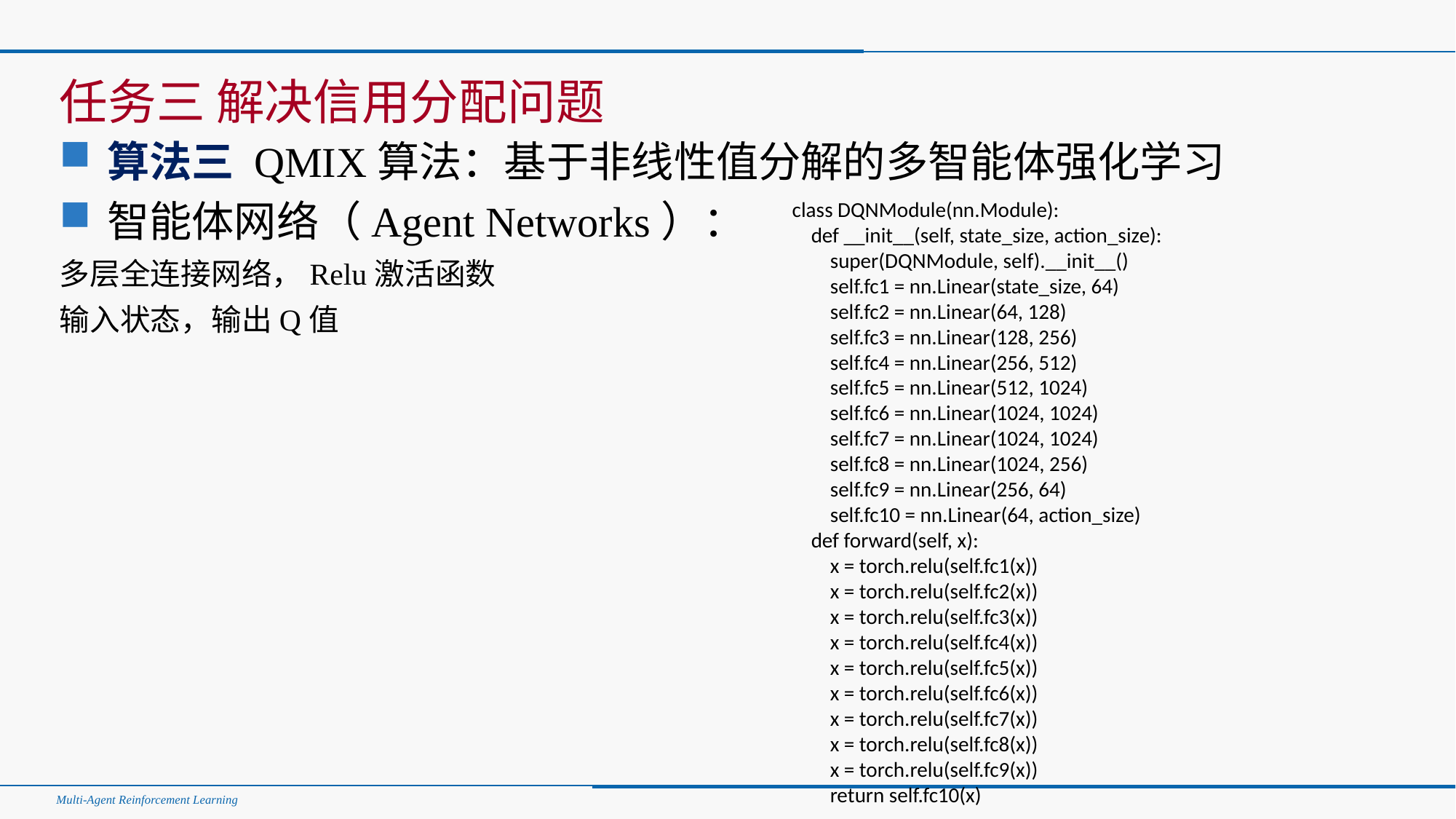

#
任务三 解决信用分配问题
算法三 QMIX算法：基于非线性值分解的多智能体强化学习
智能体网络（Agent Networks）：
多层全连接网络，Relu激活函数
输入状态，输出Q值
class DQNModule(nn.Module):
    def __init__(self, state_size, action_size):
        super(DQNModule, self).__init__()
        self.fc1 = nn.Linear(state_size, 64)
        self.fc2 = nn.Linear(64, 128)
        self.fc3 = nn.Linear(128, 256)
        self.fc4 = nn.Linear(256, 512)
        self.fc5 = nn.Linear(512, 1024)
        self.fc6 = nn.Linear(1024, 1024)
        self.fc7 = nn.Linear(1024, 1024)
        self.fc8 = nn.Linear(1024, 256)
        self.fc9 = nn.Linear(256, 64)
        self.fc10 = nn.Linear(64, action_size)
    def forward(self, x):
        x = torch.relu(self.fc1(x))
        x = torch.relu(self.fc2(x))
        x = torch.relu(self.fc3(x))
        x = torch.relu(self.fc4(x))
        x = torch.relu(self.fc5(x))
        x = torch.relu(self.fc6(x))
        x = torch.relu(self.fc7(x))
        x = torch.relu(self.fc8(x))
        x = torch.relu(self.fc9(x))
        return self.fc10(x)
59